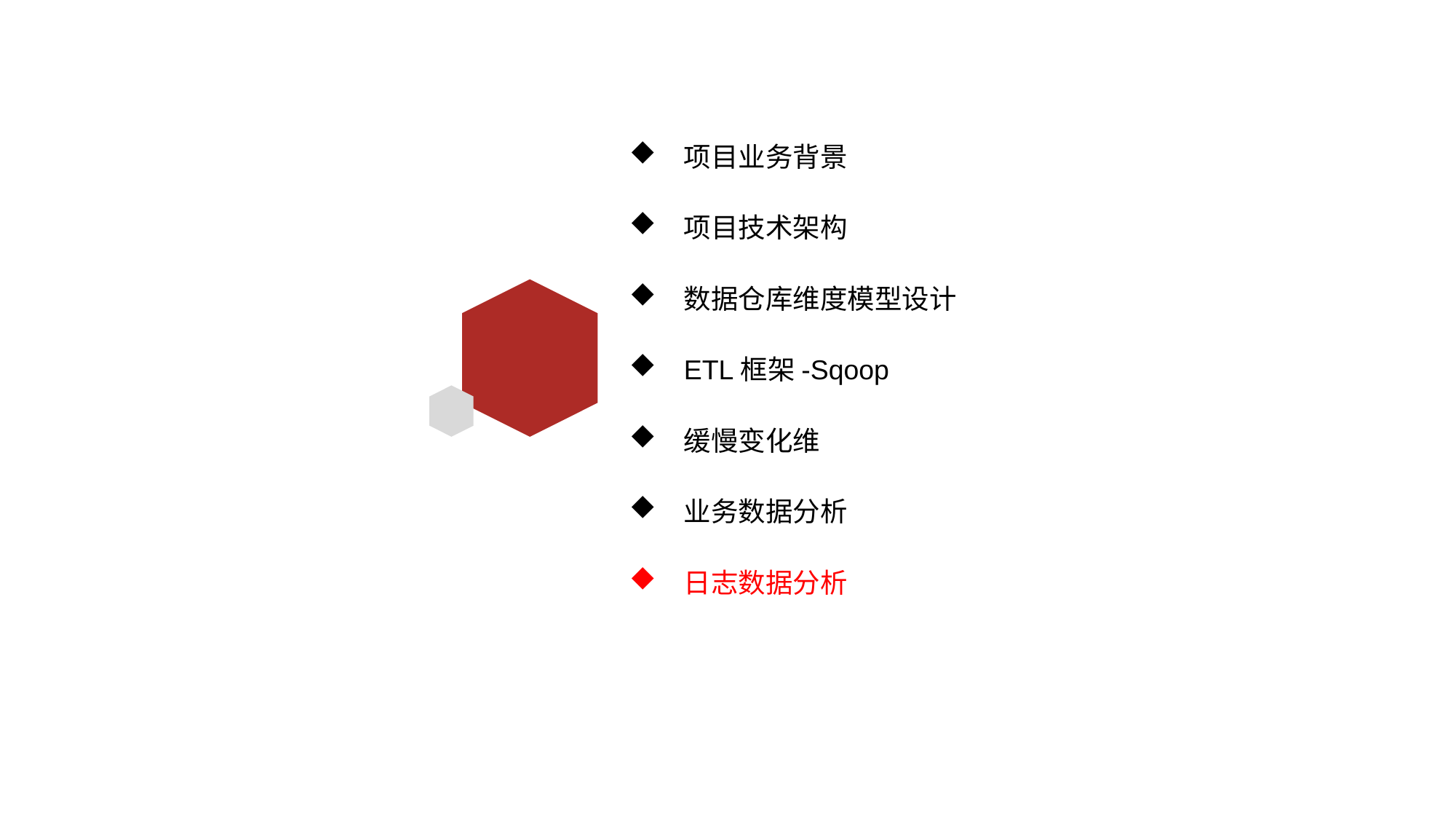

项目业务背景
项目技术架构
数据仓库维度模型设计
ETL框架-Sqoop
缓慢变化维
业务数据分析
日志数据分析